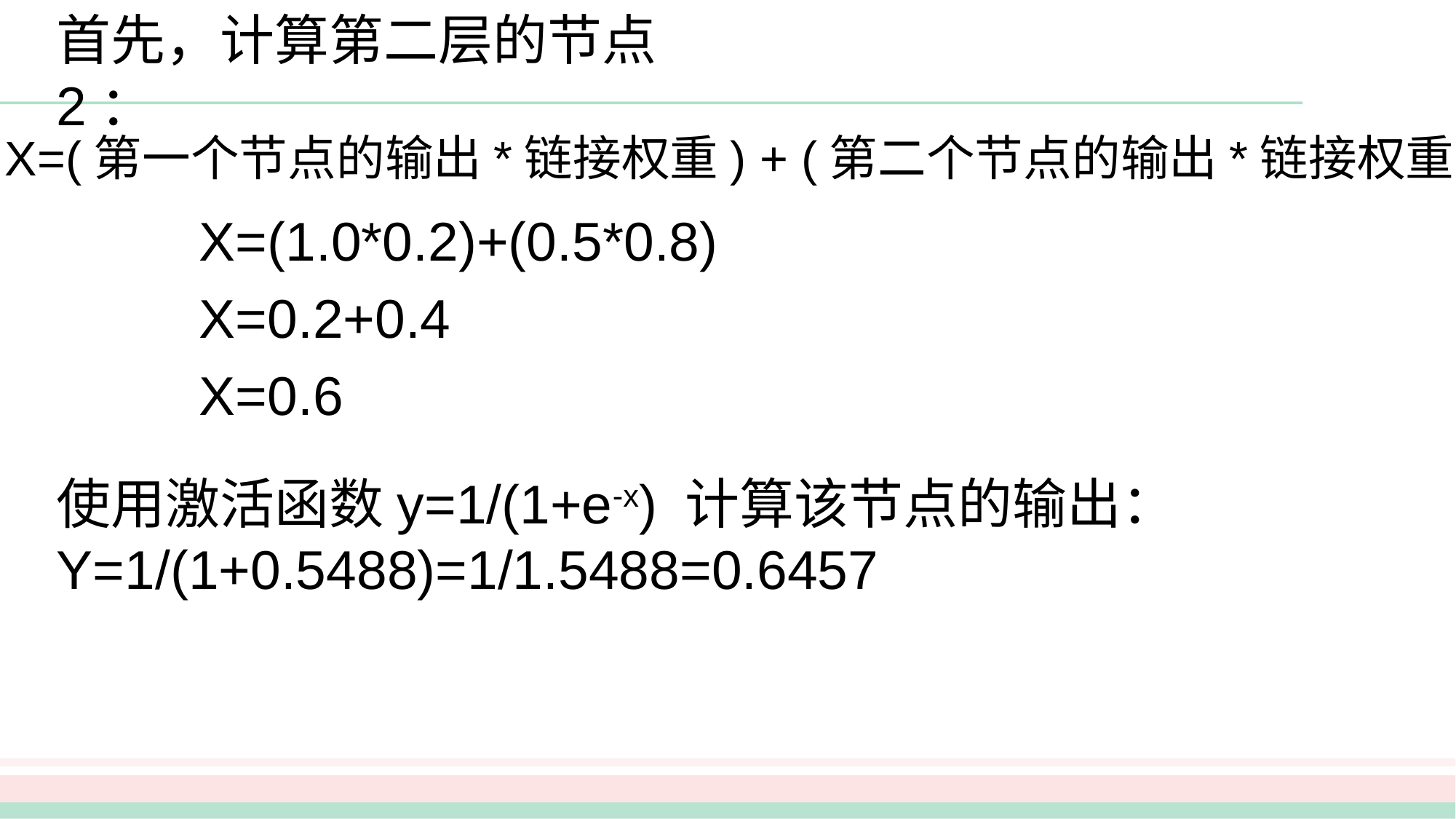

首先，计算第二层的节点2：
X=(第一个节点的输出*链接权重) + (第二个节点的输出*链接权重)
X=(1.0*0.2)+(0.5*0.8)
X=0.2+0.4
X=0.6
使用激活函数y=1/(1+e-x) 计算该节点的输出：
Y=1/(1+0.5488)=1/1.5488=0.6457